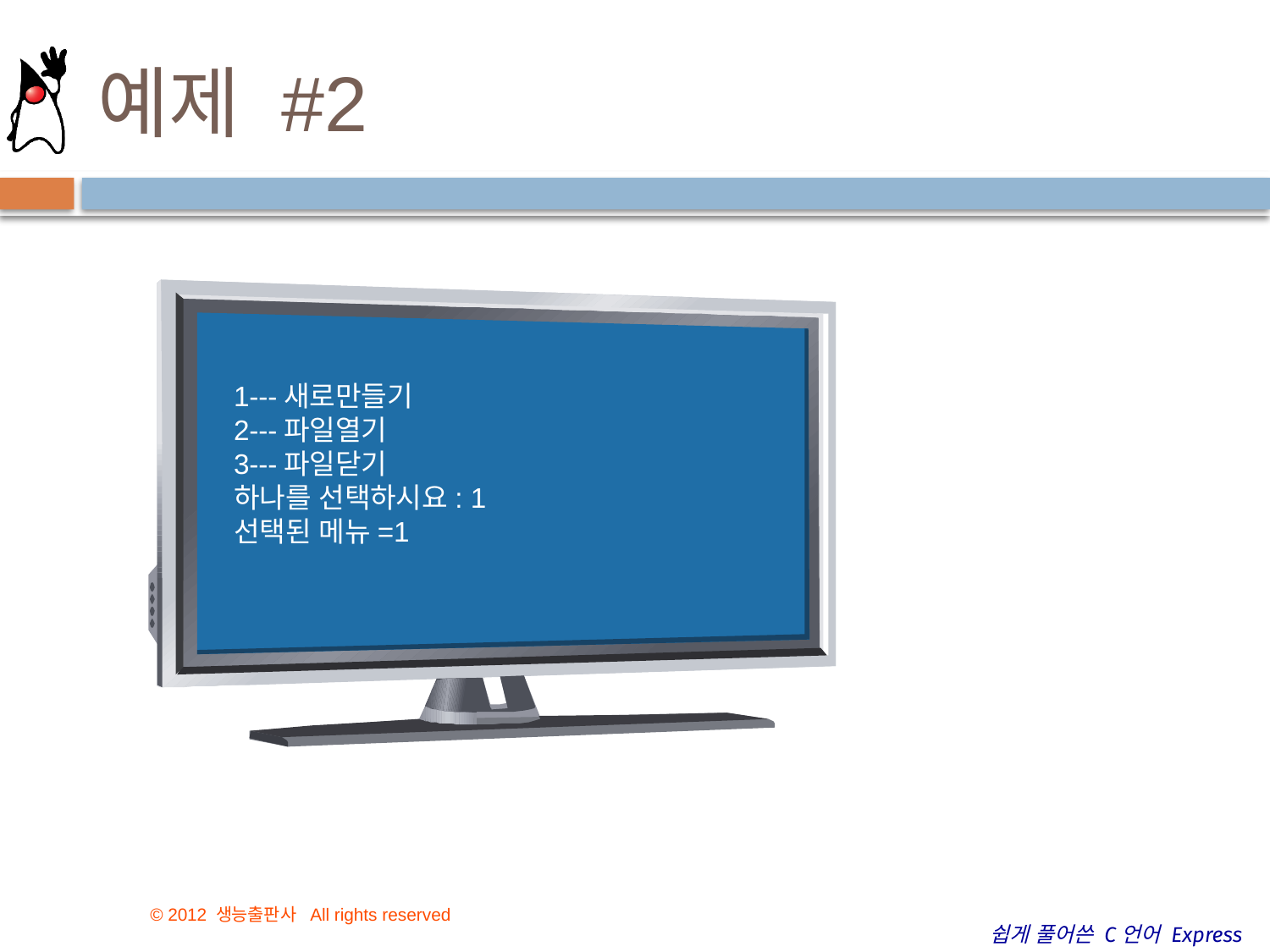

# 예제 #2

1---새로만들기
2---파일열기
3---파일닫기
하나를 선택하시요: 1
선택된 메뉴=1